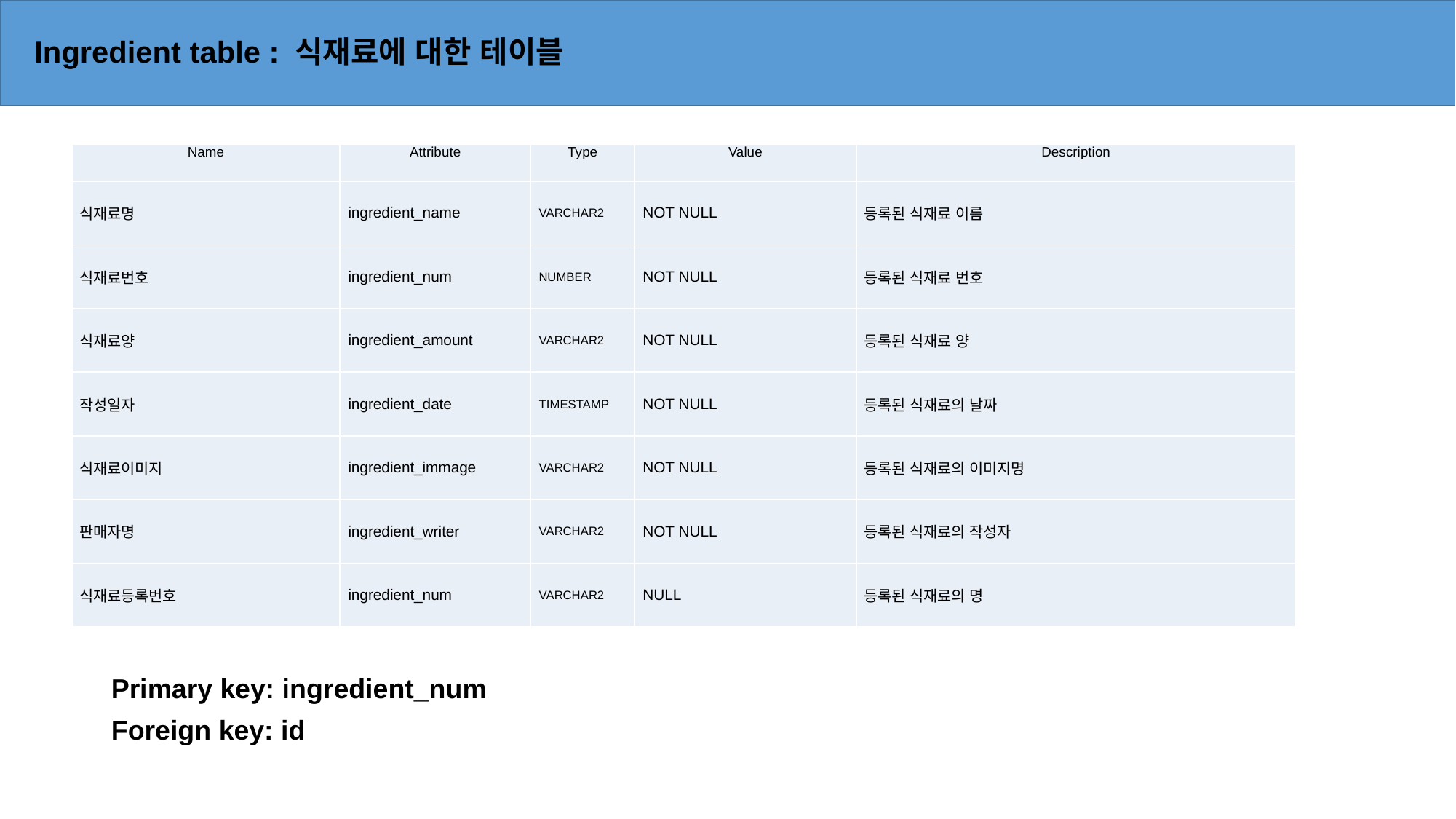

# Ingredient table : 식재료에 대한 테이블
| Name | Attribute | Type | Value | Description |
| --- | --- | --- | --- | --- |
| 식재료명 | ingredient\_name | VARCHAR2 | NOT NULL | 등록된 식재료 이름 |
| 식재료번호 | ingredient\_num | NUMBER | NOT NULL | 등록된 식재료 번호 |
| 식재료양 | ingredient\_amount | VARCHAR2 | NOT NULL | 등록된 식재료 양 |
| 작성일자 | ingredient\_date | TIMESTAMP | NOT NULL | 등록된 식재료의 날짜 |
| 식재료이미지 | ingredient\_immage | VARCHAR2 | NOT NULL | 등록된 식재료의 이미지명 |
| 판매자명 | ingredient\_writer | VARCHAR2 | NOT NULL | 등록된 식재료의 작성자 |
| 식재료등록번호 | ingredient\_num | VARCHAR2 | NULL | 등록된 식재료의 명 |
Primary key: ingredient_num
Foreign key: id